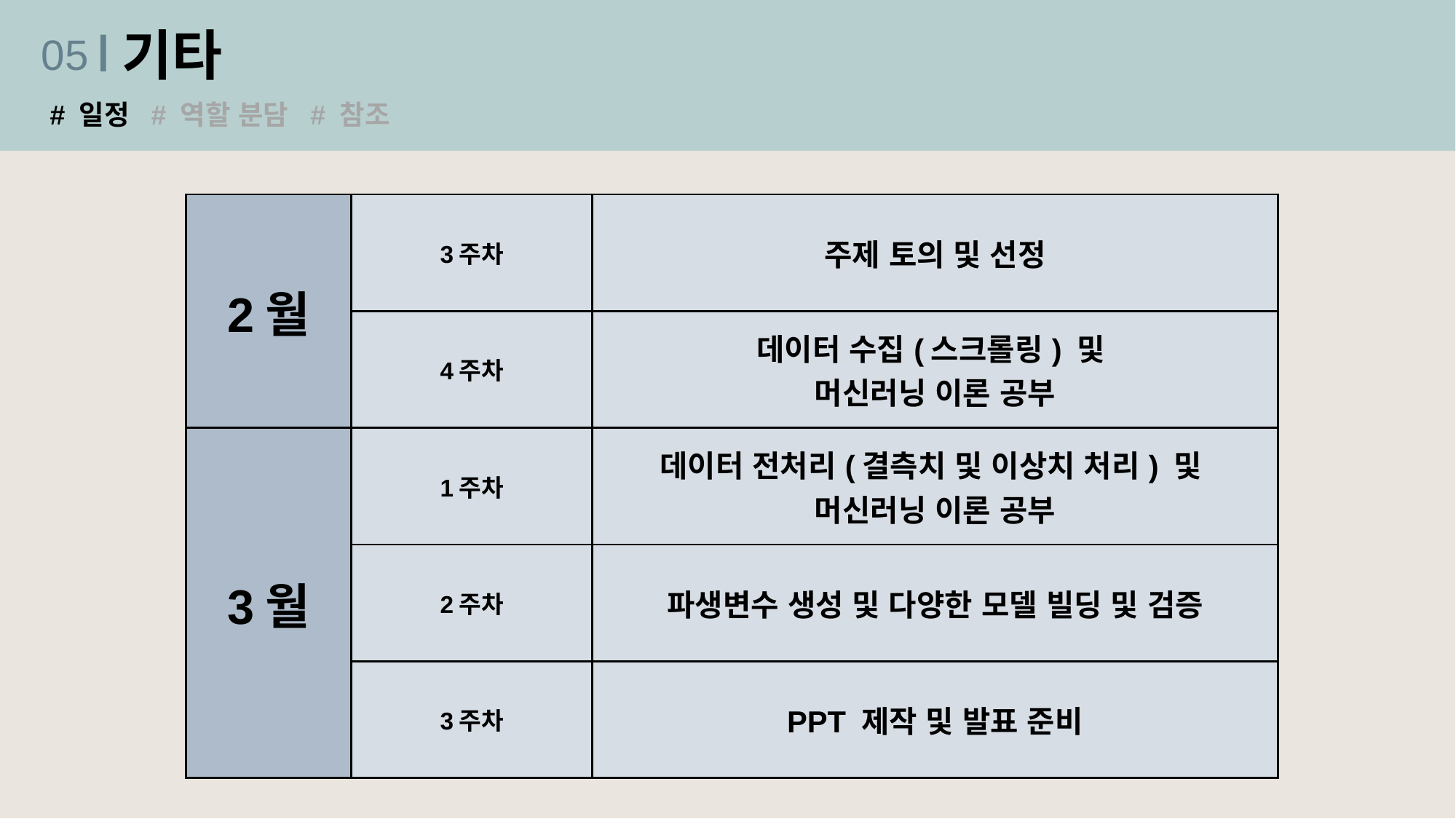

기타
05

# 일정  # 역할 분담  # 참조

| 2월 | 3주차 | 주제 토의 및 선정 |
| --- | --- | --- |
|  | 4주차 | 데이터 수집(스크롤링) 및 머신러닝 이론 공부 |
| 3월 | 1주차 | 데이터 전처리(결측치 및 이상치 처리) 및 머신러닝 이론 공부 |
|  | 2주차 | 파생변수 생성 및 다양한 모델 빌딩 및 검증 |
|  | 3주차 | PPT 제작 및 발표 준비 |